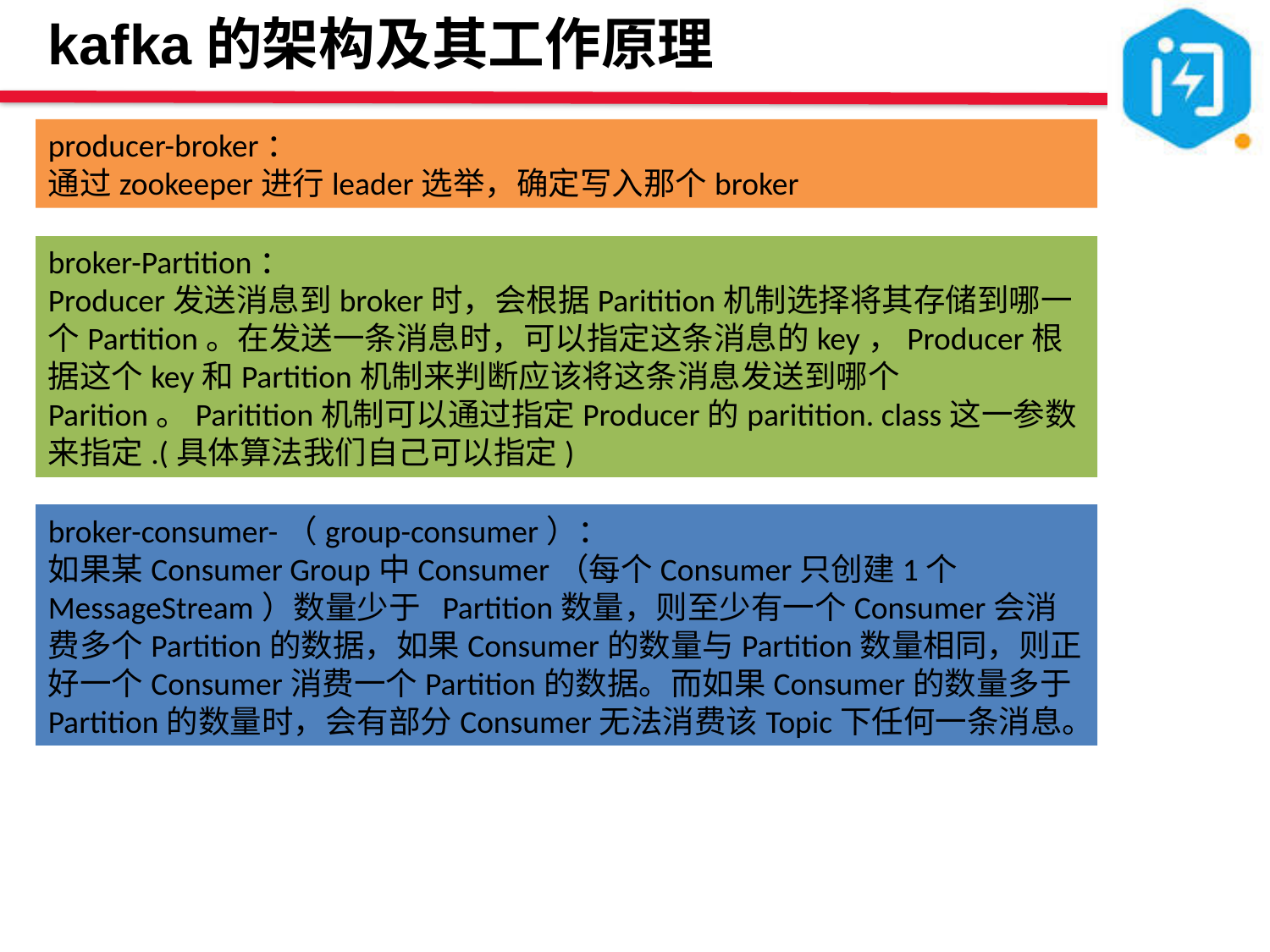

kafka的架构及其工作原理
producer-broker：
通过zookeeper进行leader选举，确定写入那个broker
broker-Partition：
Producer发送消息到broker时，会根据Paritition机制选择将其存储到哪一个Partition。在发送一条消息时，可以指定这条消息的key，Producer根据这个key和Partition机制来判断应该将这条消息发送到哪个Parition。Paritition机制可以通过指定Producer的paritition. class这一参数来指定.(具体算法我们自己可以指定)
broker-consumer-（group-consumer）：
如果某Consumer Group中Consumer（每个Consumer只创建1个MessageStream）数量少于  Partition数量，则至少有一个Consumer会消费多个Partition的数据，如果Consumer的数量与Partition数量相同，则正好一个Consumer消费一个Partition的数据。而如果Consumer的数量多于Partition的数量时，会有部分Consumer无法消费该Topic下任何一条消息。